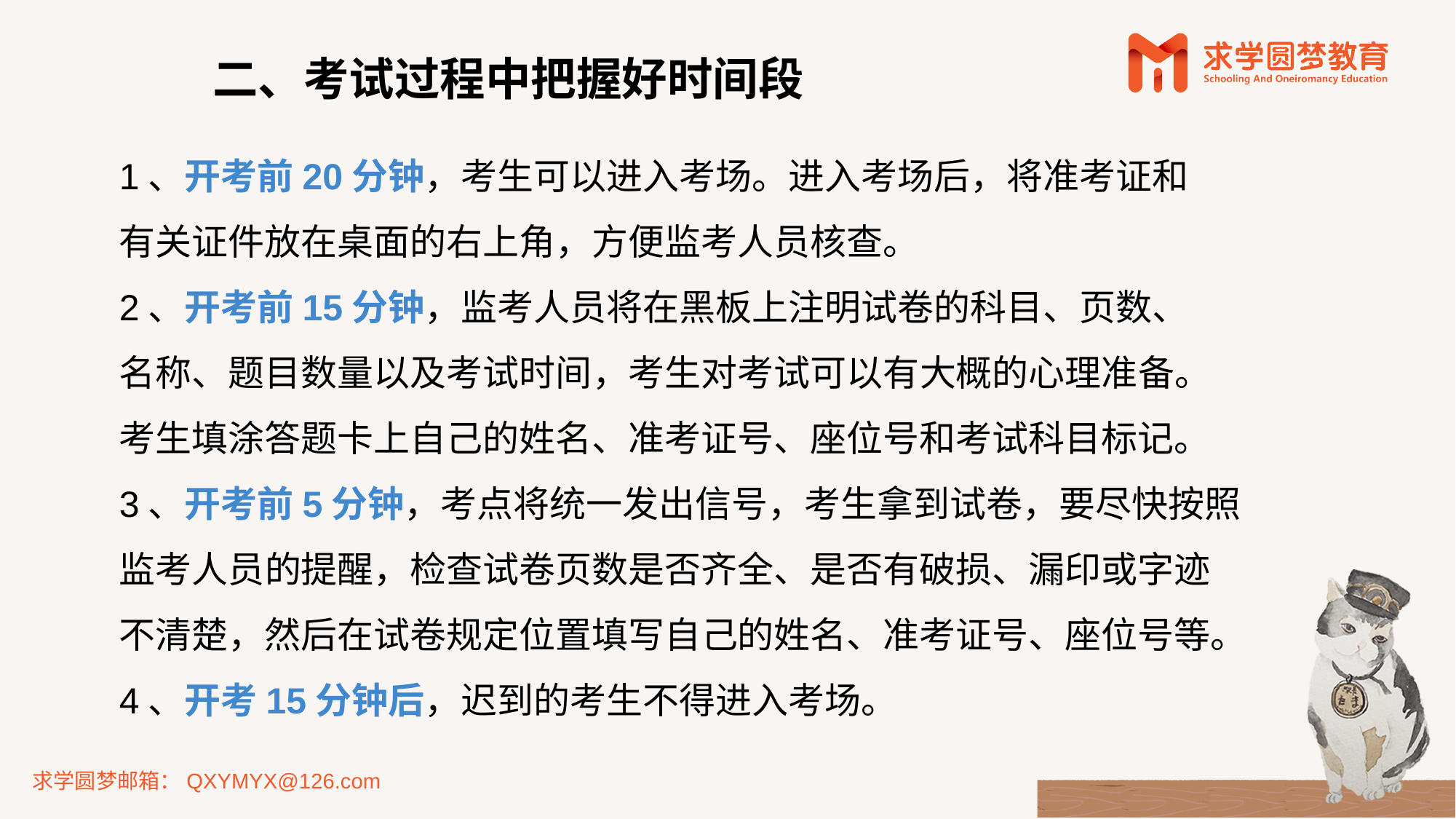

二、考试过程中把握好时间段
# 1、开考前20分钟，考生可以进入考场。进入考场后，将准考证和 有关证件放在桌面的右上角，方便监考人员核查。 2、开考前15分钟，监考人员将在黑板上注明试卷的科目、页数、 名称、题目数量以及考试时间，考生对考试可以有大概的心理准备。 考生填涂答题卡上自己的姓名、准考证号、座位号和考试科目标记。 3、开考前5分钟，考点将统一发出信号，考生拿到试卷，要尽快按照 监考人员的提醒，检查试卷页数是否齐全、是否有破损、漏印或字迹 不清楚，然后在试卷规定位置填写自己的姓名、准考证号、座位号等。 4、开考15分钟后，迟到的考生不得进入考场。